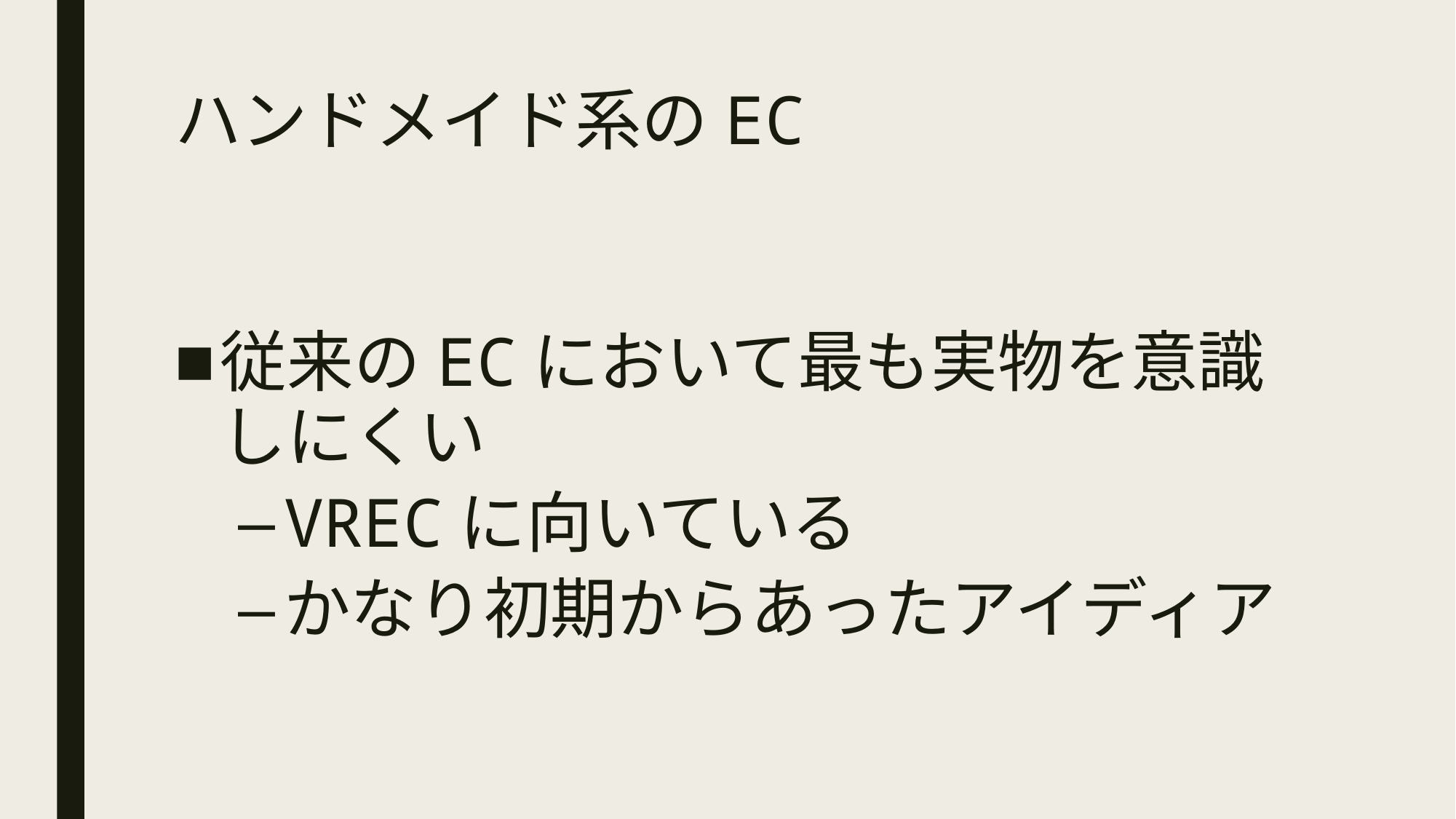

# ハンドメイド系のEC
従来のECにおいて最も実物を意識しにくい
VRECに向いている
かなり初期からあったアイディア